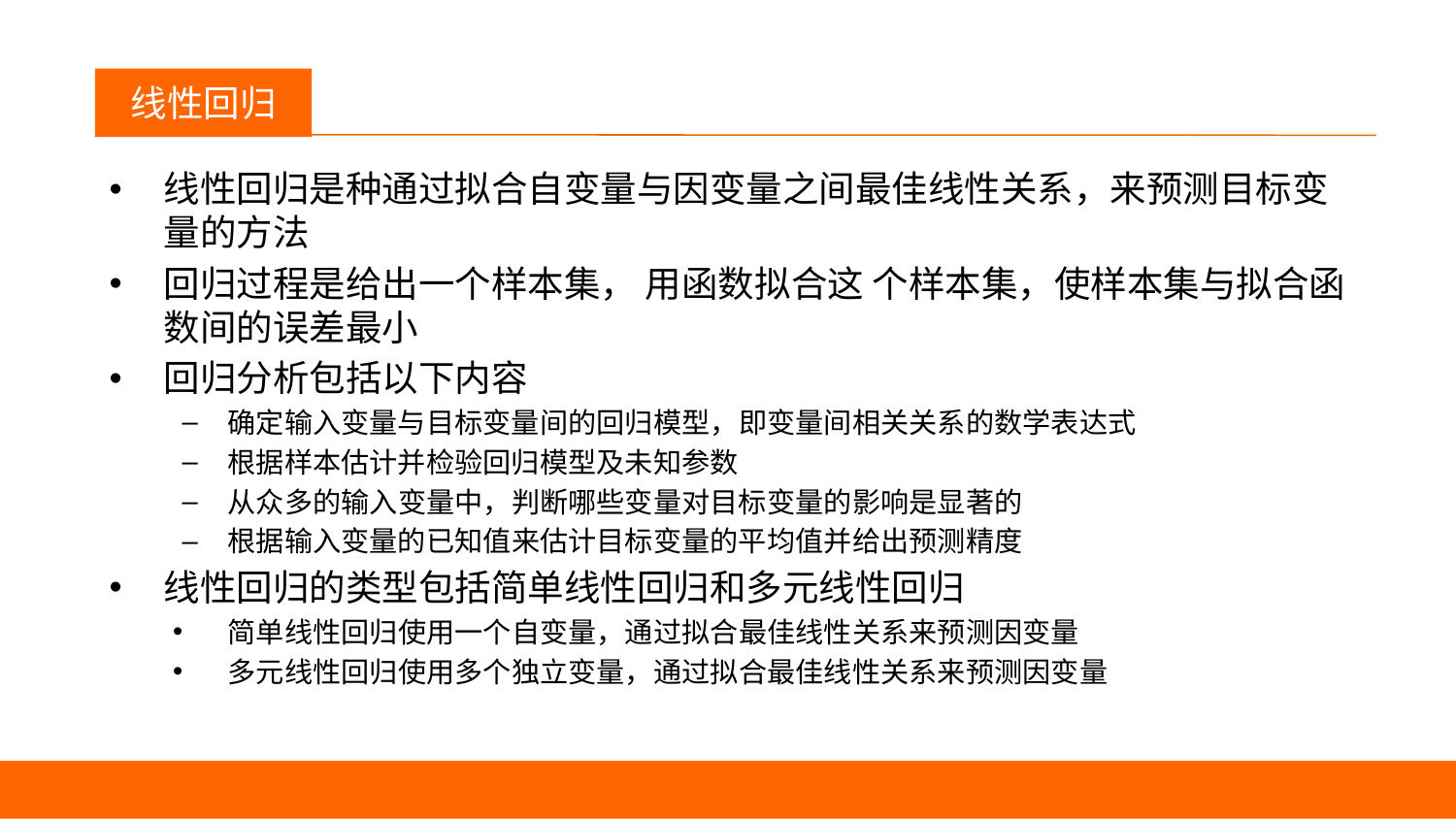

议程
线性回归

线性回归是种通过拟合自变量与因变量之间最佳线性关系，来预测目标变量的方法
回归过程是给出一个样本集， 用函数拟合这 个样本集，使样本集与拟合函数间的误差最小
回归分析包括以下内容
确定输入变量与目标变量间的回归模型，即变量间相关关系的数学表达式
根据样本估计并检验回归模型及未知参数
从众多的输入变量中，判断哪些变量对目标变量的影响是显著的
根据输入变量的已知值来估计目标变量的平均值并给出预测精度
线性回归的类型包括简单线性回归和多元线性回归
简单线性回归使用一个自变量，通过拟合最佳线性关系来预测因变量
多元线性回归使用多个独立变量，通过拟合最佳线性关系来预测因变量